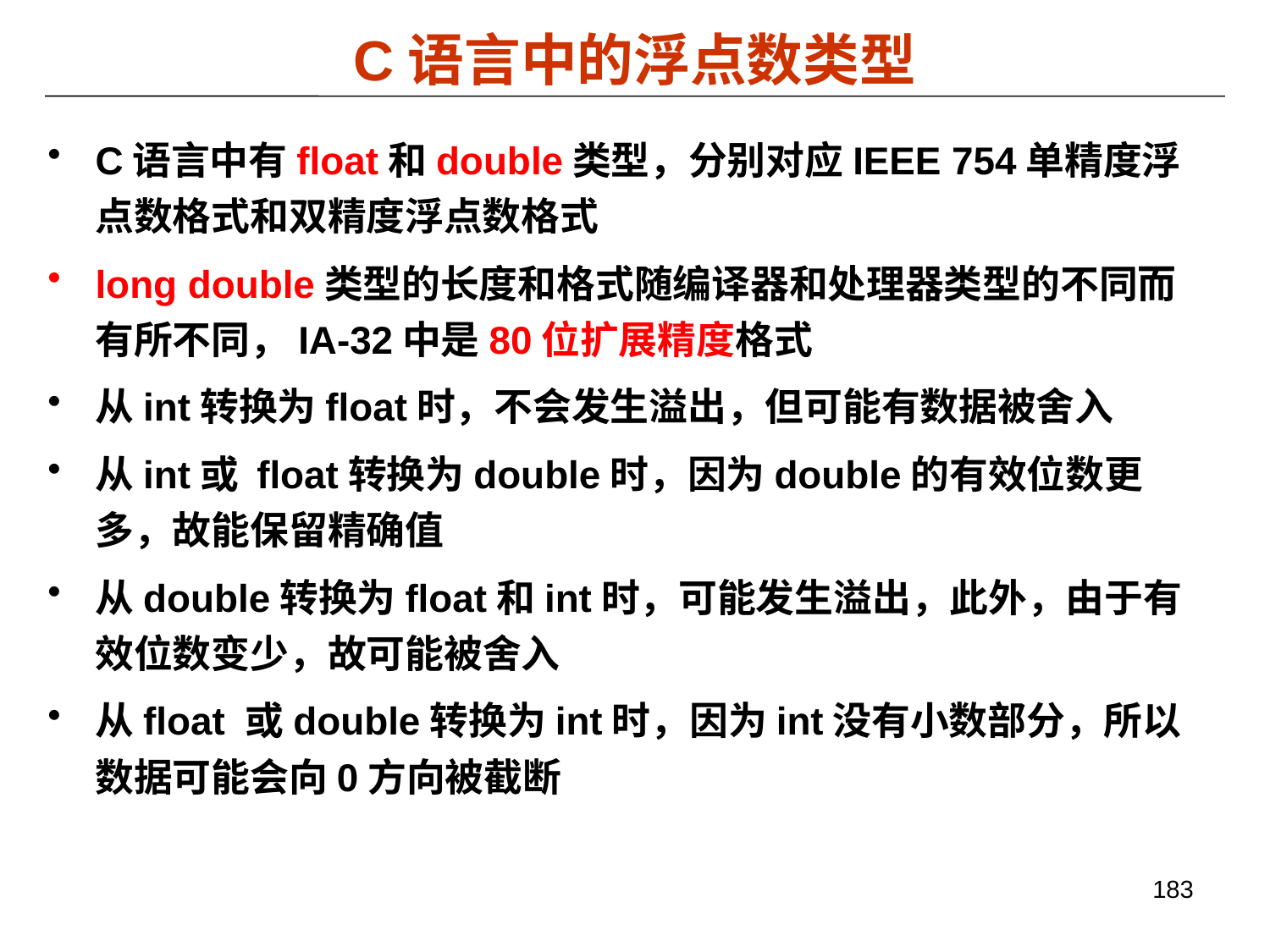

# C语言中的浮点数类型
C语言中有float和double类型，分别对应IEEE 754单精度浮点数格式和双精度浮点数格式
long double类型的长度和格式随编译器和处理器类型的不同而有所不同，IA-32中是80位扩展精度格式
从int转换为float时，不会发生溢出，但可能有数据被舍入
从int或 float转换为double时，因为double的有效位数更多，故能保留精确值
从double转换为float和int时，可能发生溢出，此外，由于有效位数变少，故可能被舍入
从float 或double转换为int时，因为int没有小数部分，所以数据可能会向0方向被截断
183